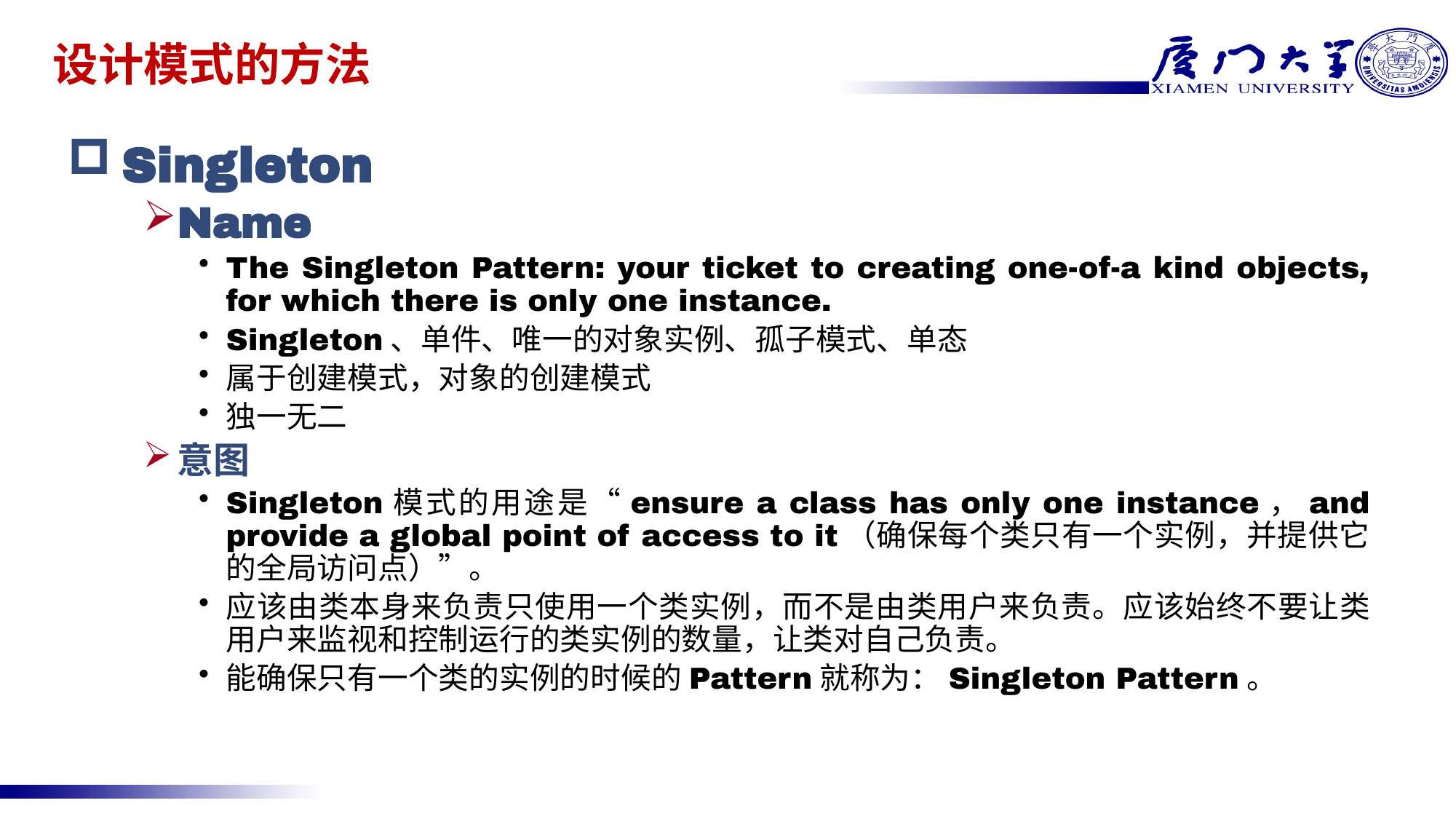

# 设计模式的方法
Singleton
Name
The Singleton Pattern: your ticket to creating one-of-a kind objects, for which there is only one instance.
Singleton、单件、唯一的对象实例、孤子模式、单态
属于创建模式，对象的创建模式
独一无二
意图
Singleton模式的用途是“ensure a class has only one instance，and provide a global point of access to it（确保每个类只有一个实例，并提供它的全局访问点）”。
应该由类本身来负责只使用一个类实例，而不是由类用户来负责。应该始终不要让类用户来监视和控制运行的类实例的数量，让类对自己负责。
能确保只有一个类的实例的时候的Pattern就称为：Singleton Pattern。